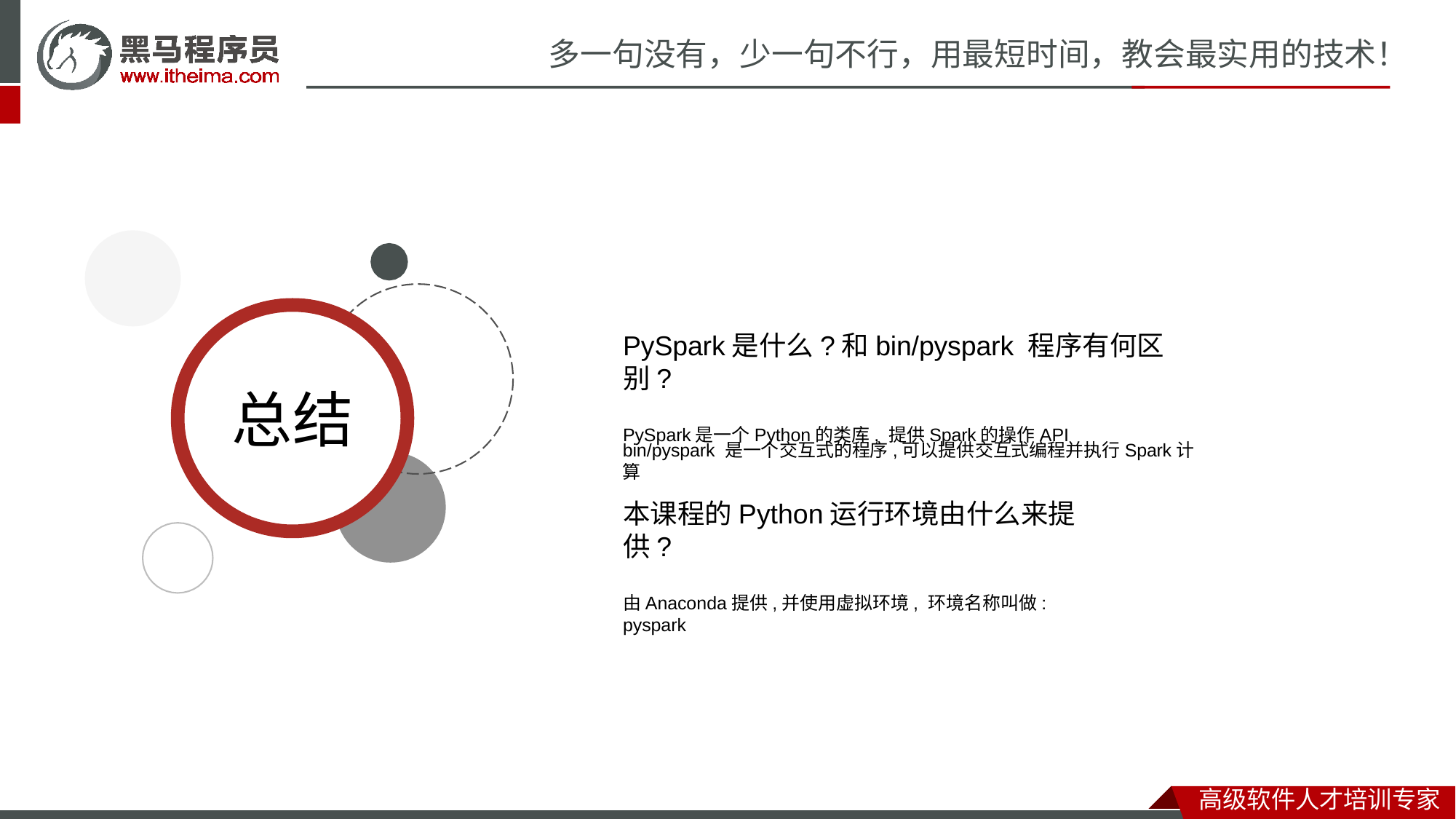

# 多一句没有，少一句不行，用最短时间，教会最实用的技术！

PySpark是什么?和bin/pyspark 程序有何区别?
PySpark是一个Python的类库, 提供Spark的操作API
总结
bin/pyspark 是一个交互式的程序,可以提供交互式编程并执行Spark计算
本课程的Python运行环境由什么来提供?
由Anaconda提供,并使用虚拟环境, 环境名称叫做: pyspark
高级软件人才培训专家